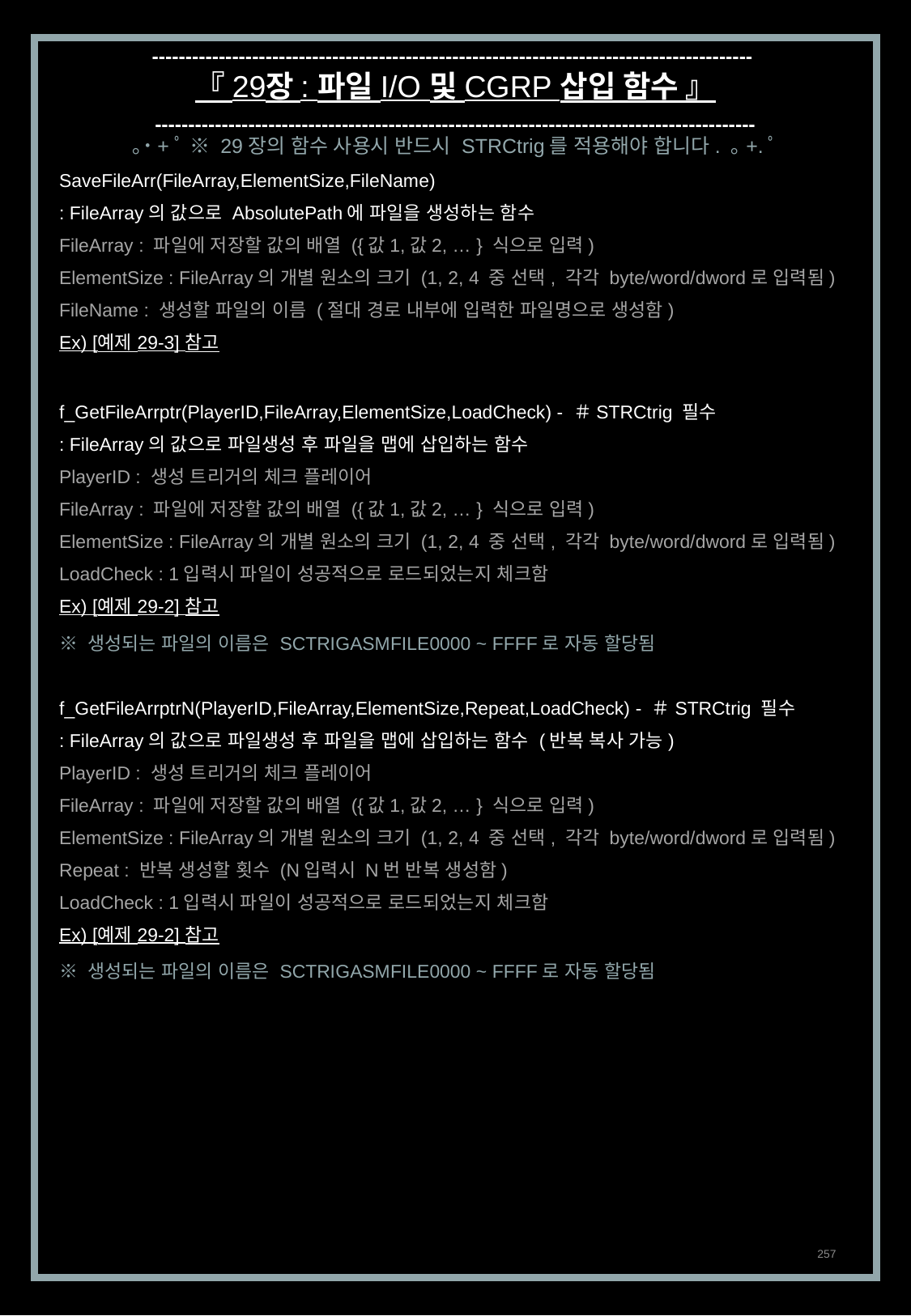

------------------------------------------------------------------------------------------
『 29장 : 파일 I/O 및 CGRP 삽입 함수 』
------------------------------------------------------------------------------------------

｡˙+ﾟ ※ 29장의 함수 사용시 반드시 STRCtrig를 적용해야 합니다. ｡+.ﾟ
SaveFileArr(FileArray,ElementSize,FileName)
: FileArray의 값으로 AbsolutePath에 파일을 생성하는 함수
FileArray : 파일에 저장할 값의 배열 ({값1,값2, … } 식으로 입력)
ElementSize : FileArray의 개별 원소의 크기 (1, 2, 4 중 선택, 각각 byte/word/dword로 입력됨)
FileName : 생성할 파일의 이름 (절대 경로 내부에 입력한 파일명으로 생성함)
Ex) [예제 29-3] 참고

f_GetFileArrptr(PlayerID,FileArray,ElementSize,LoadCheck) - ＃STRCtrig 필수
: FileArray의 값으로 파일생성 후 파일을 맵에 삽입하는 함수
PlayerID : 생성 트리거의 체크 플레이어
FileArray : 파일에 저장할 값의 배열 ({값1,값2, … } 식으로 입력)
ElementSize : FileArray의 개별 원소의 크기 (1, 2, 4 중 선택, 각각 byte/word/dword로 입력됨)
LoadCheck : 1입력시 파일이 성공적으로 로드되었는지 체크함
Ex) [예제 29-2] 참고
※ 생성되는 파일의 이름은 SCTRIGASMFILE0000 ~ FFFF로 자동 할당됨

f_GetFileArrptrN(PlayerID,FileArray,ElementSize,Repeat,LoadCheck) - ＃STRCtrig 필수
: FileArray의 값으로 파일생성 후 파일을 맵에 삽입하는 함수 (반복 복사 가능)
PlayerID : 생성 트리거의 체크 플레이어
FileArray : 파일에 저장할 값의 배열 ({값1,값2, … } 식으로 입력)
ElementSize : FileArray의 개별 원소의 크기 (1, 2, 4 중 선택, 각각 byte/word/dword로 입력됨)
Repeat : 반복 생성할 횟수 (N입력시 N번 반복 생성함)
LoadCheck : 1입력시 파일이 성공적으로 로드되었는지 체크함
Ex) [예제 29-2] 참고
※ 생성되는 파일의 이름은 SCTRIGASMFILE0000 ~ FFFF로 자동 할당됨
257